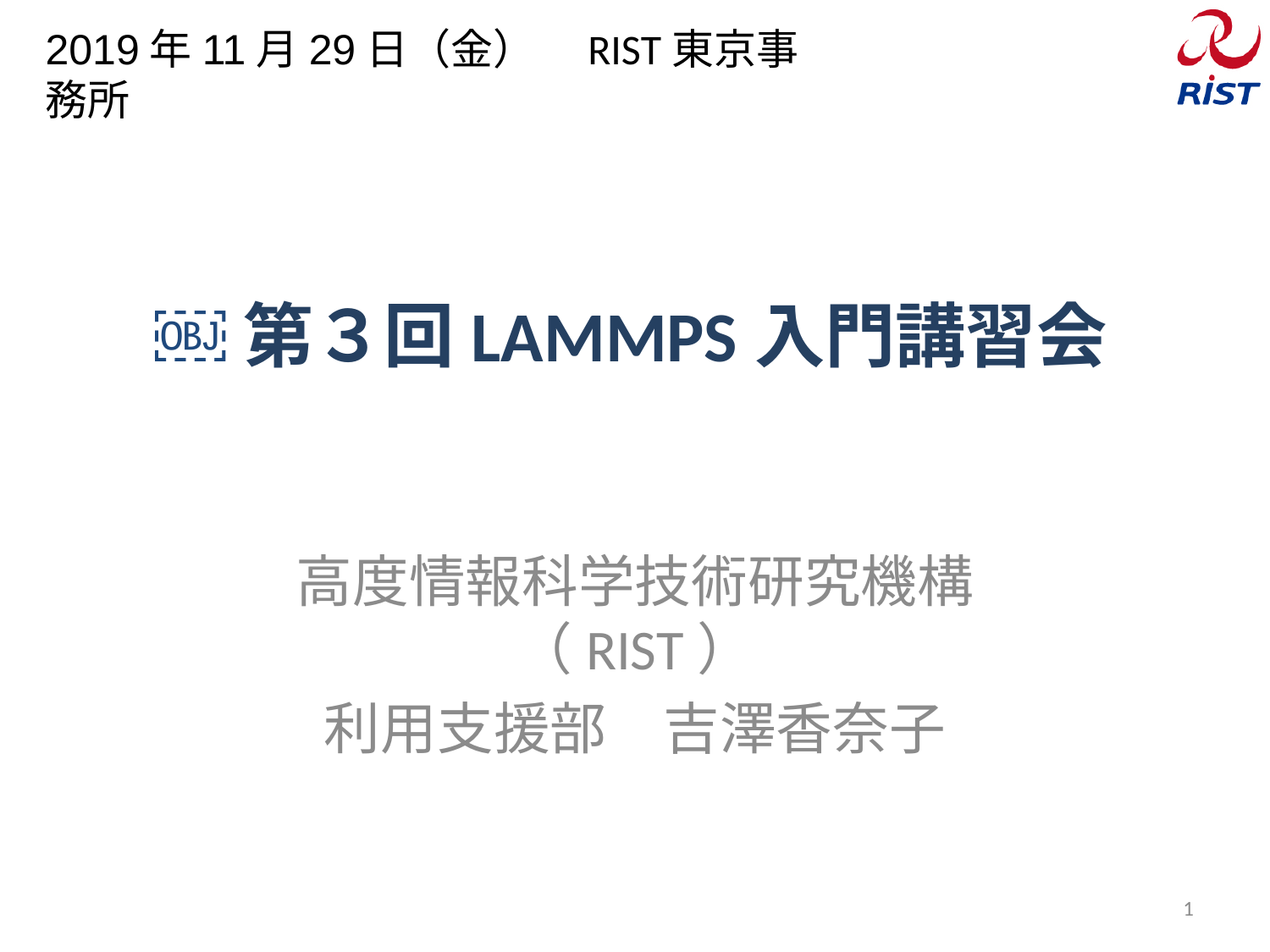

2019年11月29日（金）　RIST東京事務所
# ￼第３回LAMMPS入門講習会
高度情報科学技術研究機構（RIST）
利用支援部　吉澤香奈子
1